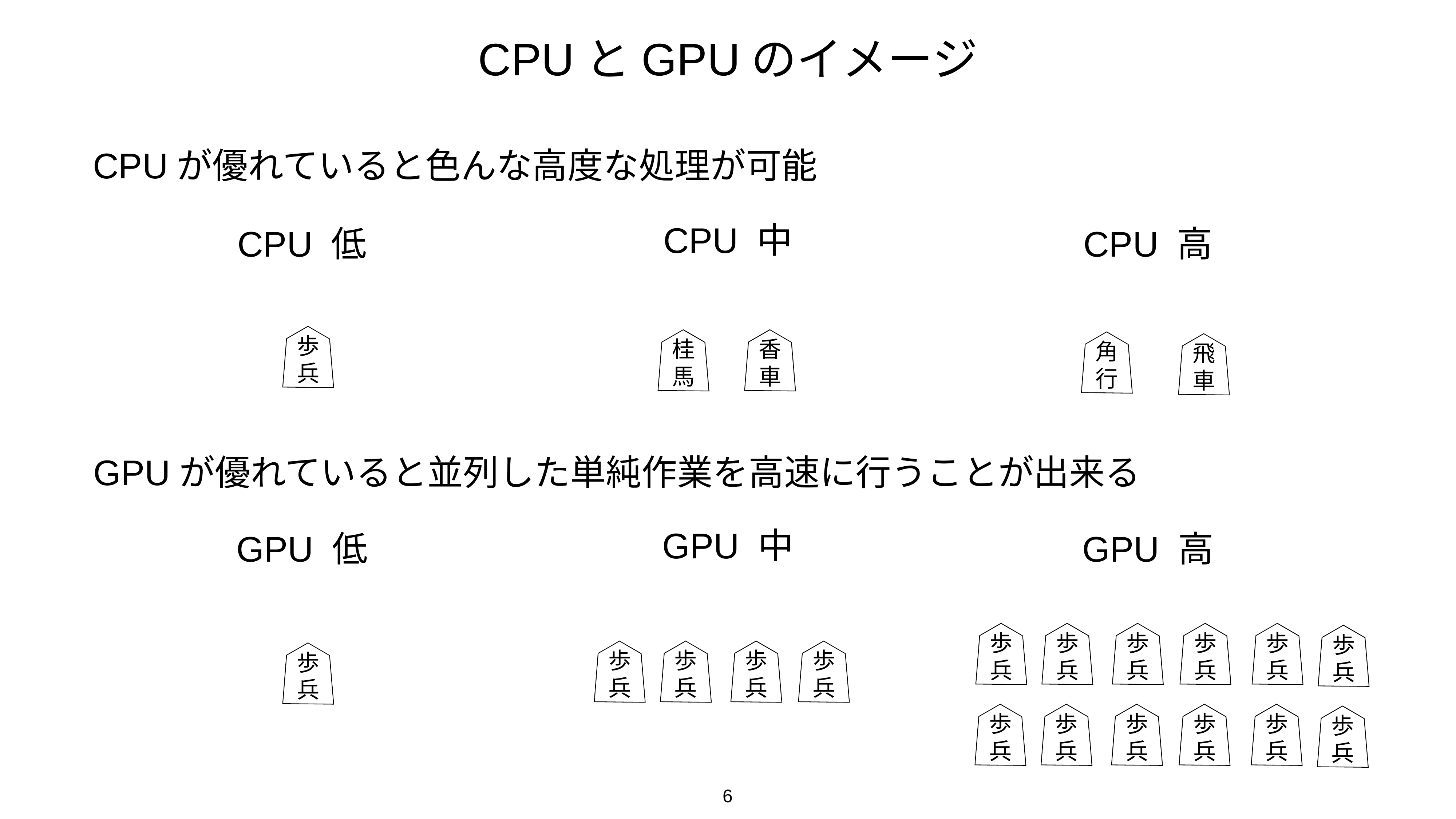

CPUとGPUのイメージ
CPUが優れていると色んな高度な処理が可能
CPU 中
CPU 高
CPU 低

歩兵

桂馬
香車

角行
飛車
GPUが優れていると並列した単純作業を高速に行うことが出来る
GPU 中
GPU 高
GPU 低

歩兵
歩兵
歩兵
歩兵
歩兵
歩兵

歩兵
歩兵
歩兵
歩兵
歩兵

歩兵
歩兵
歩兵
歩兵
歩兵
歩兵
6